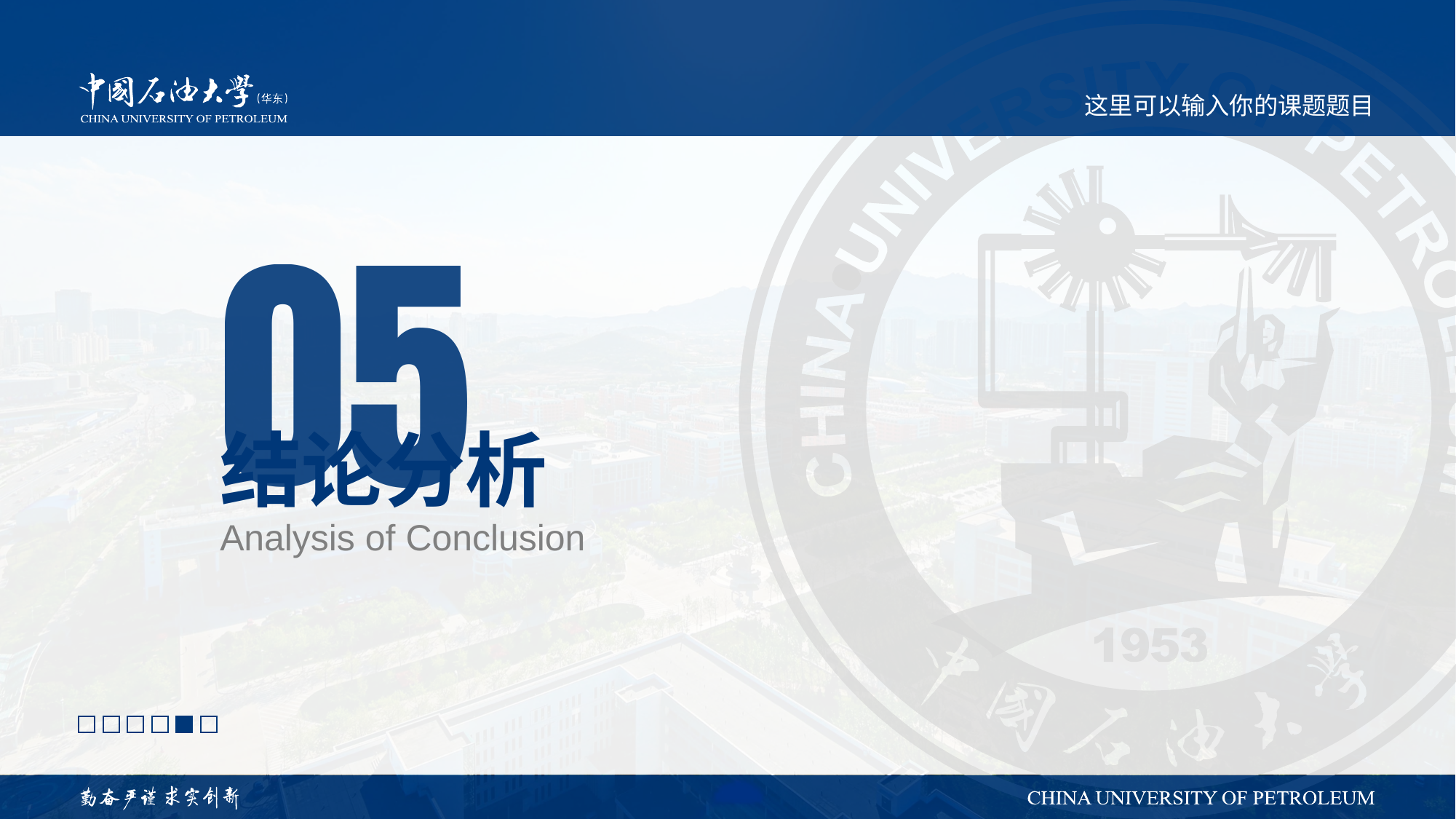

这里可以输入你的课题题目
05
# 结论分析
Analysis of Conclusion